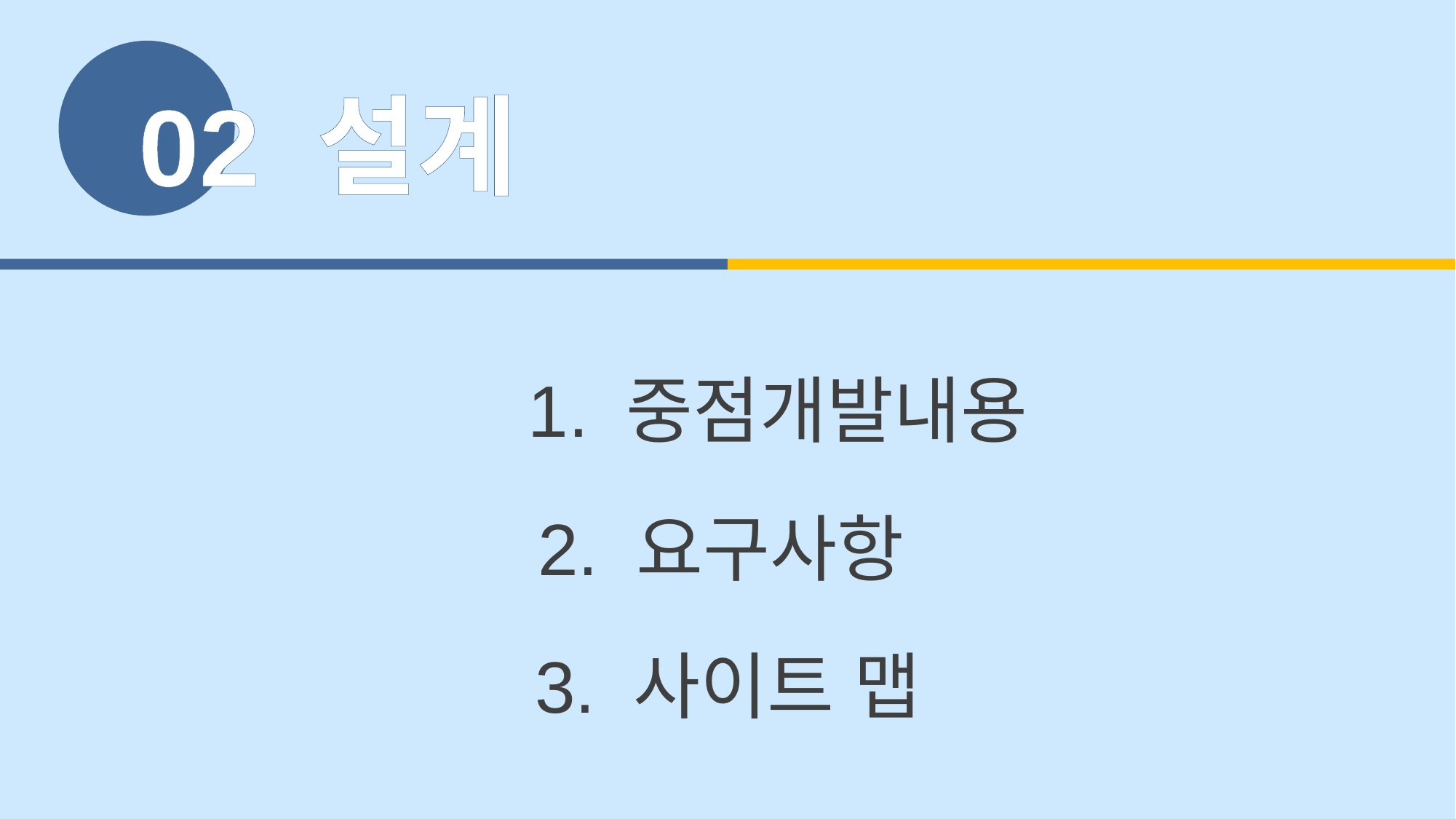

02 설계
1. 중점개발내용
2. 요구사항
3. 사이트 맵